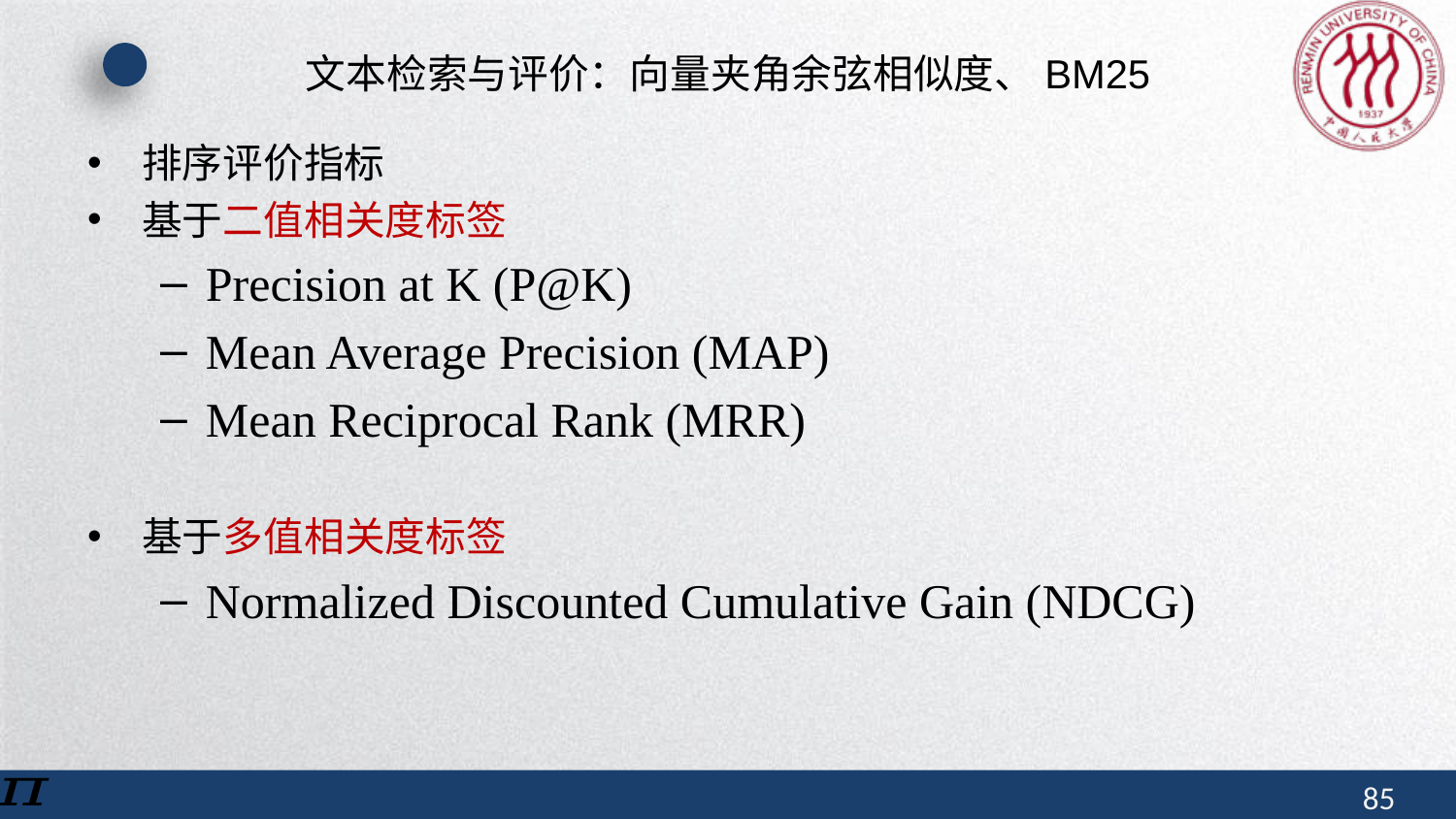

# 文本检索与评价：向量夹角余弦相似度、BM25
排序评价指标
基于二值相关度标签
Precision at K (P@K)
Mean Average Precision (MAP)
Mean Reciprocal Rank (MRR)

基于多值相关度标签
Normalized Discounted Cumulative Gain (NDCG)